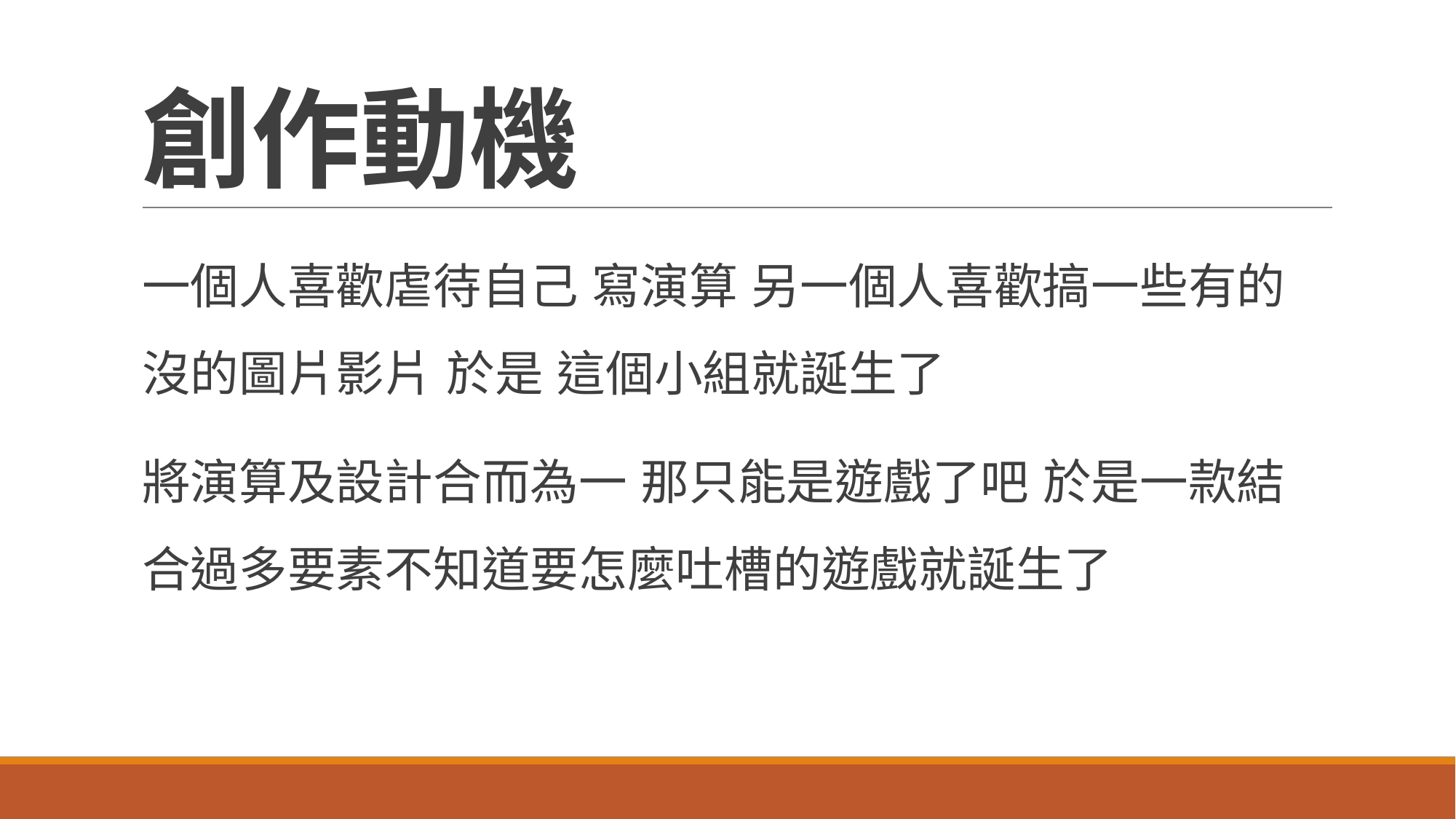

# 創作動機
一個人喜歡虐待自己 寫演算 另一個人喜歡搞一些有的沒的圖片影片 於是 這個小組就誕生了
將演算及設計合而為一 那只能是遊戲了吧 於是一款結合過多要素不知道要怎麼吐槽的遊戲就誕生了